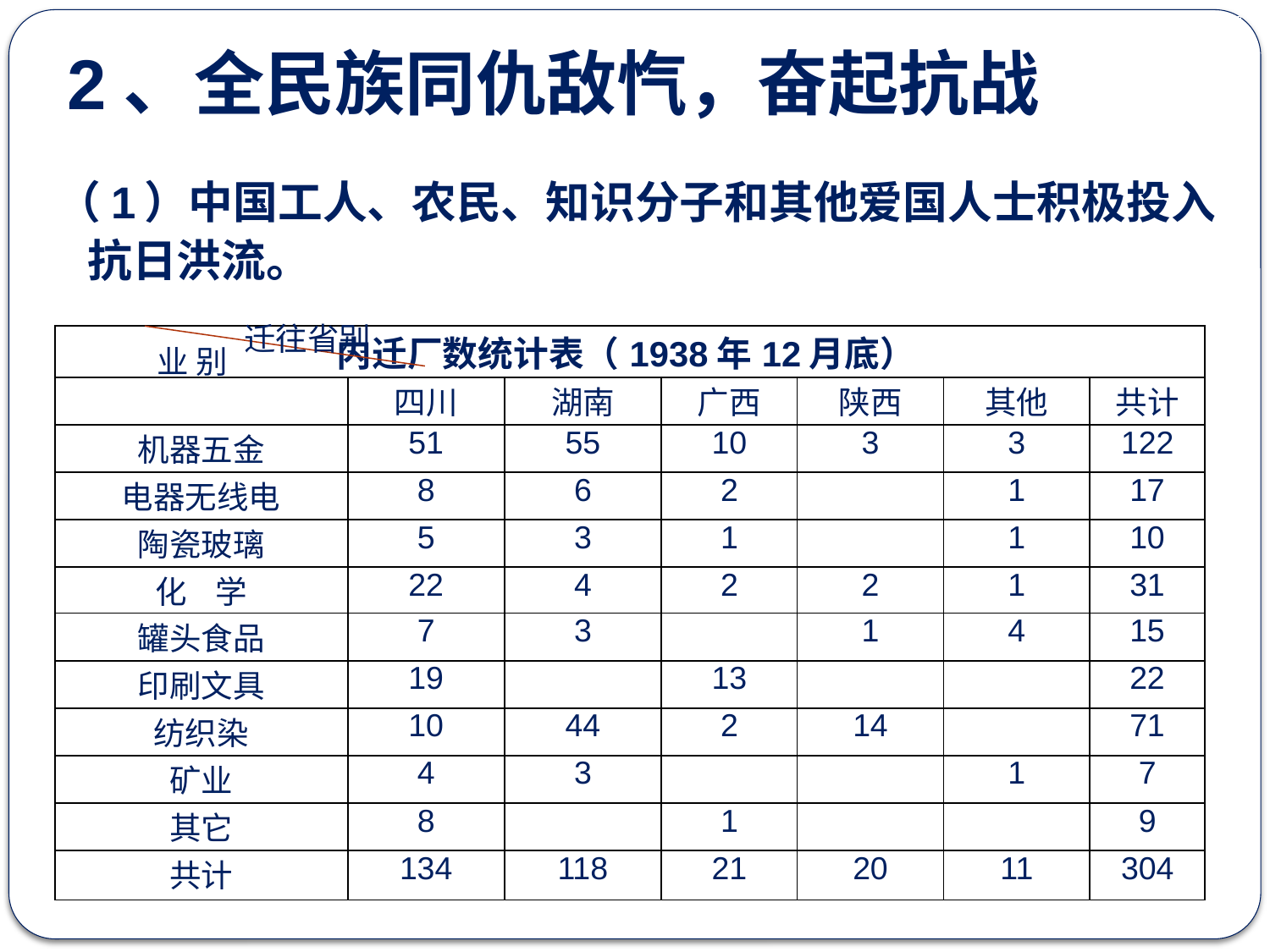

# 2、全民族同仇敌忾，奋起抗战
（1）中国工人、农民、知识分子和其他爱国人士积极投入抗日洪流。
| 内迁厂数统计表（1938年12月底） |  |  |  |  |  |  |
| --- | --- | --- | --- | --- | --- | --- |
|  | 四川 | 湖南 | 广西 | 陕西 | 其他 | 共计 |
| 机器五金 | 51 | 55 | 10 | 3 | 3 | 122 |
| 电器无线电 | 8 | 6 | 2 |  | 1 | 17 |
| 陶瓷玻璃 | 5 | 3 | 1 |  | 1 | 10 |
| 化 学 | 22 | 4 | 2 | 2 | 1 | 31 |
| 罐头食品 | 7 | 3 |  | 1 | 4 | 15 |
| 印刷文具 | 19 |  | 13 |  |  | 22 |
| 纺织染 | 10 | 44 | 2 | 14 |  | 71 |
| 矿业 | 4 | 3 |  |  | 1 | 7 |
| 其它 | 8 |  | 1 |  |  | 9 |
| 共计 | 134 | 118 | 21 | 20 | 11 | 304 |
           迁往省别
业 别